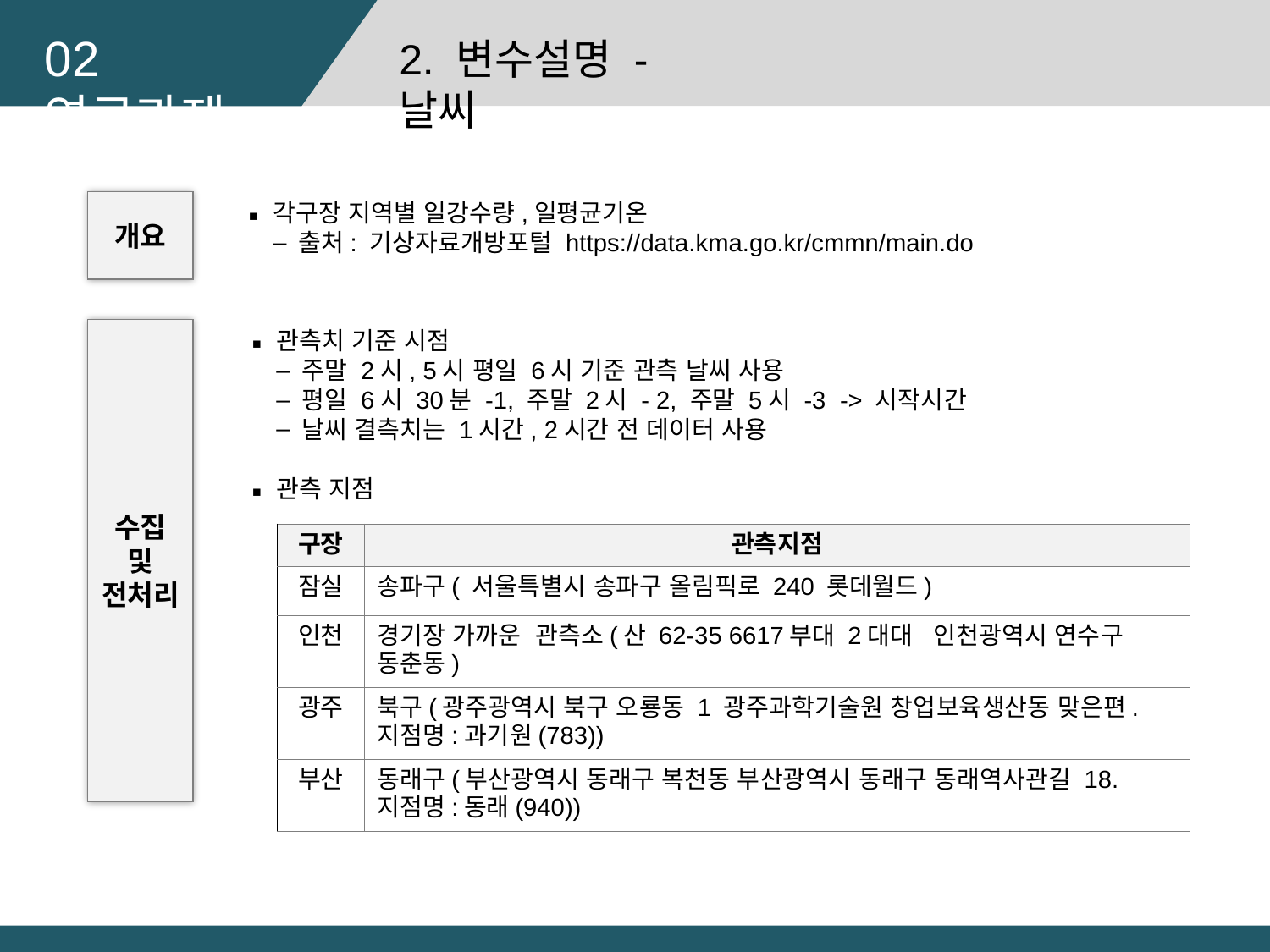

02 연구과제
2. 변수설명 - 날씨
개요
각구장 지역별 일강수량,일평균기온
출처: 기상자료개방포털 https://data.kma.go.kr/cmmn/main.do
관측치 기준 시점
주말 2시, 5시 평일 6시 기준 관측 날씨 사용
평일 6시 30분 -1, 주말 2시 - 2, 주말 5시 -3  -> 시작시간
날씨 결측치는 1시간, 2시간 전 데이터 사용

관측 지점

수집 및 전처리

| 구장 | 관측지점 |
| --- | --- |
| 잠실 | 송파구( 서울특별시 송파구 올림픽로 240 롯데월드) |
| 인천 | 경기장 가까운 관측소(산 62-35 6617부대 2대대 인천광역시 연수구 동춘동) |
| 광주 | 북구(광주광역시 북구 오룡동 1 광주과학기술원 창업보육생산동 맞은편. 지점명:과기원(783)) |
| 부산 | 동래구(부산광역시 동래구 복천동 부산광역시 동래구 동래역사관길 18. 지점명:동래(940)) |